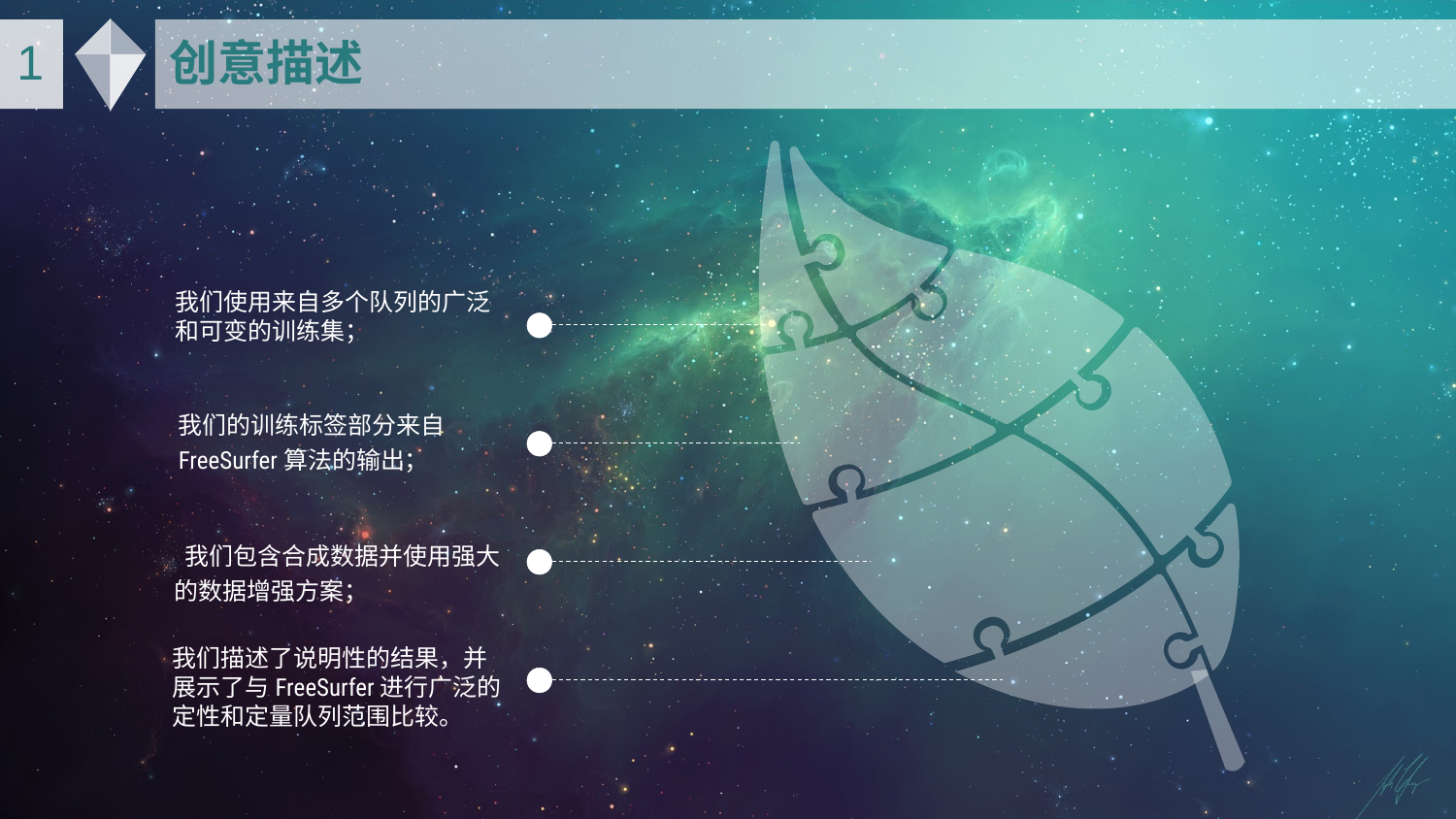

1
创意描述

我们使用来自多个队列的广泛和可变的训练集；

我们的训练标签部分来自FreeSurfer算法的输出；

 我们包含合成数据并使用强大的数据增强方案；

我们描述了说明性的结果，并展示了与FreeSurfer进行广泛的定性和定量队列范围比较。